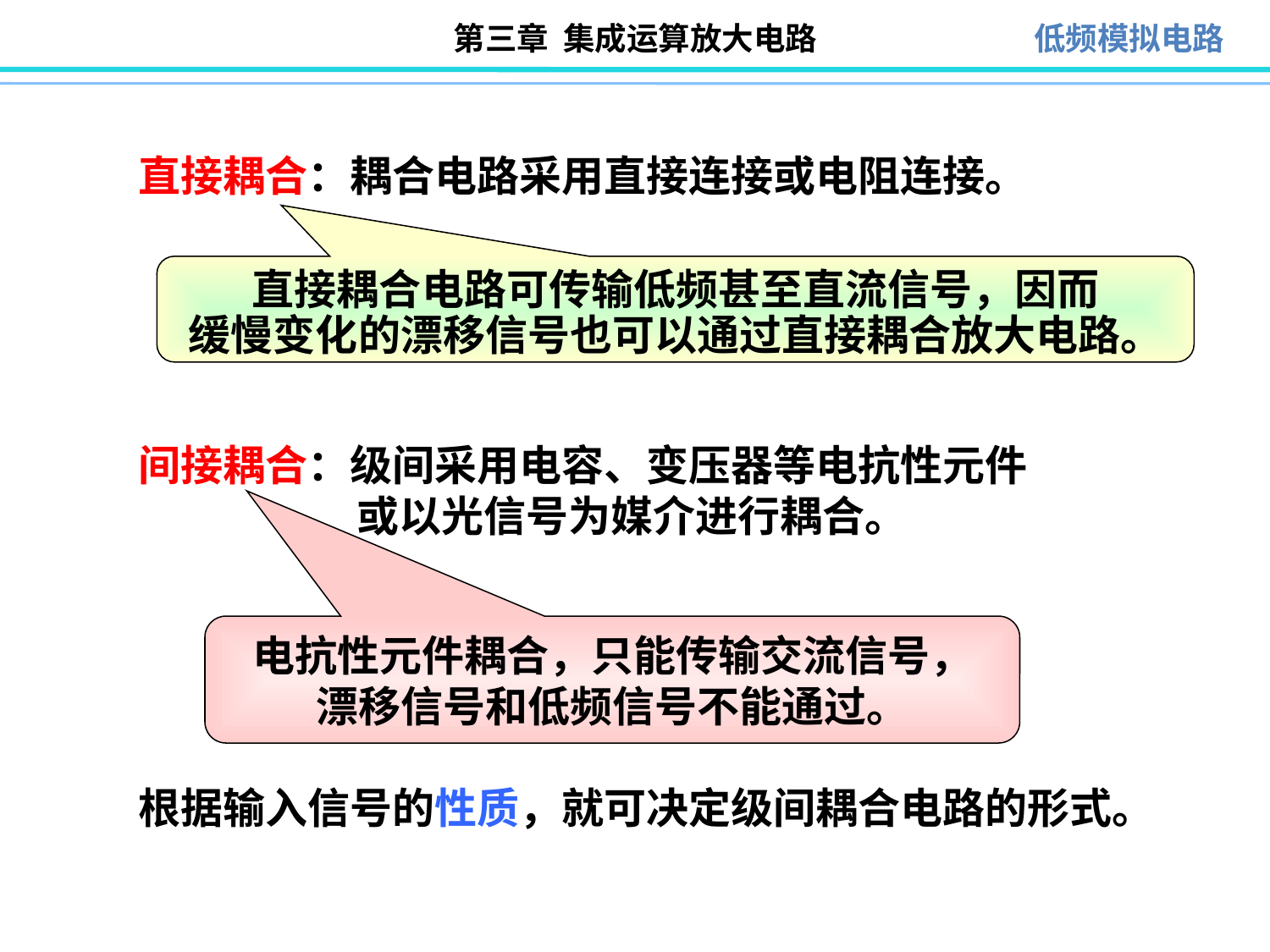

直接耦合：耦合电路采用直接连接或电阻连接。
直接耦合电路可传输低频甚至直流信号，因而
缓慢变化的漂移信号也可以通过直接耦合放大电路。
间接耦合：级间采用电容、变压器等电抗性元件
或以光信号为媒介进行耦合。
电抗性元件耦合，只能传输交流信号，
漂移信号和低频信号不能通过。
根据输入信号的性质，就可决定级间耦合电路的形式。
7